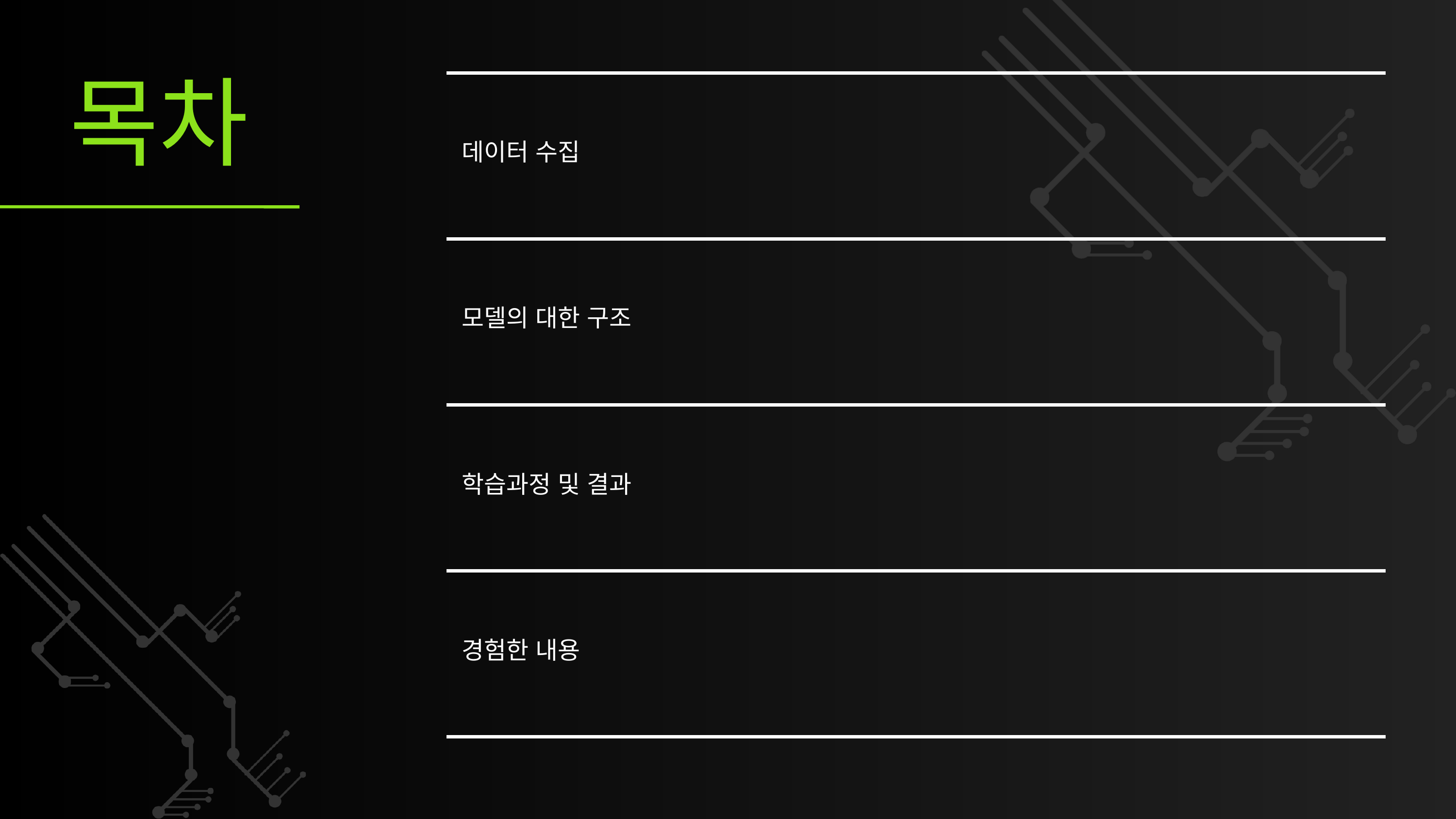

목차
| 데이터 수집 |  |
| --- | --- |
| 모델의 대한 구조 |  |
| 학습과정 및 결과 |  |
| 경험한 내용 |  |